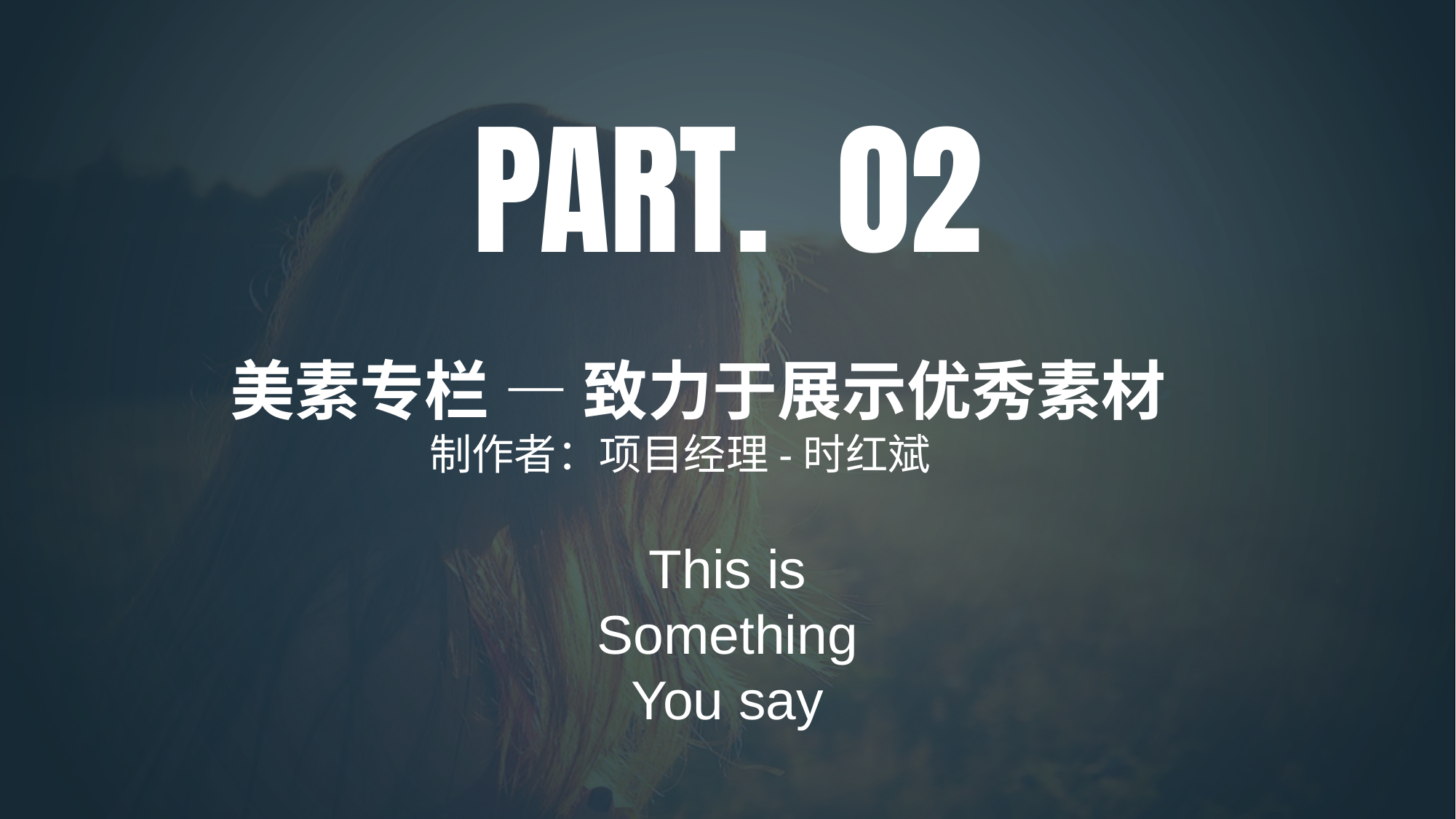

PART.  02
美素专栏 — 致力于展示优秀素材
                    制作者：项目经理-时红斌
This is
Something
You say